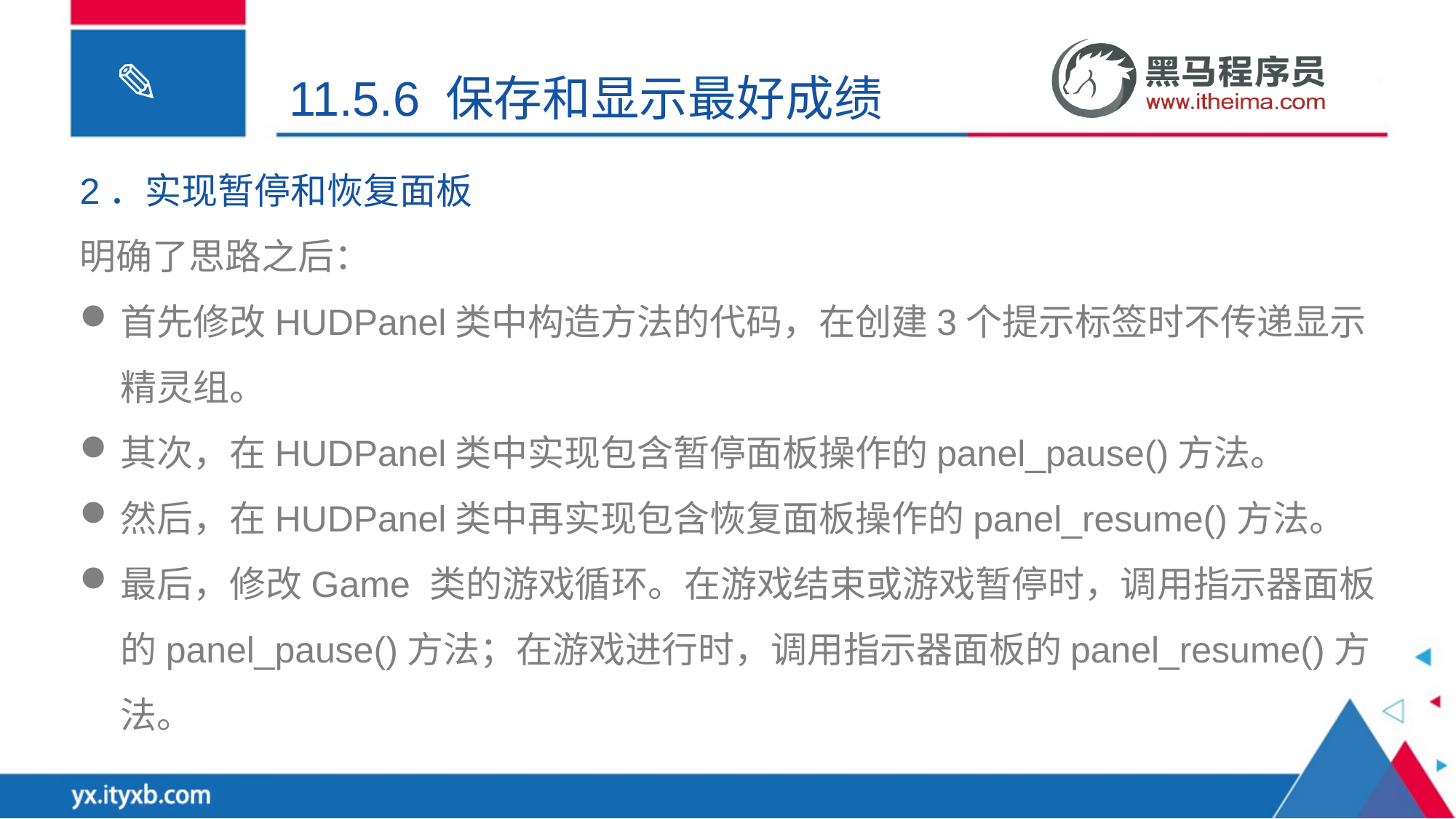

11.5.6 保存和显示最好成绩
2．实现暂停和恢复面板
明确了思路之后：
首先修改HUDPanel类中构造方法的代码，在创建3个提示标签时不传递显示精灵组。
其次，在HUDPanel类中实现包含暂停面板操作的panel_pause()方法。
然后，在HUDPanel类中再实现包含恢复面板操作的panel_resume()方法。
最后，修改Game 类的游戏循环。在游戏结束或游戏暂停时，调用指示器面板的panel_pause()方法；在游戏进行时，调用指示器面板的panel_resume()方法。